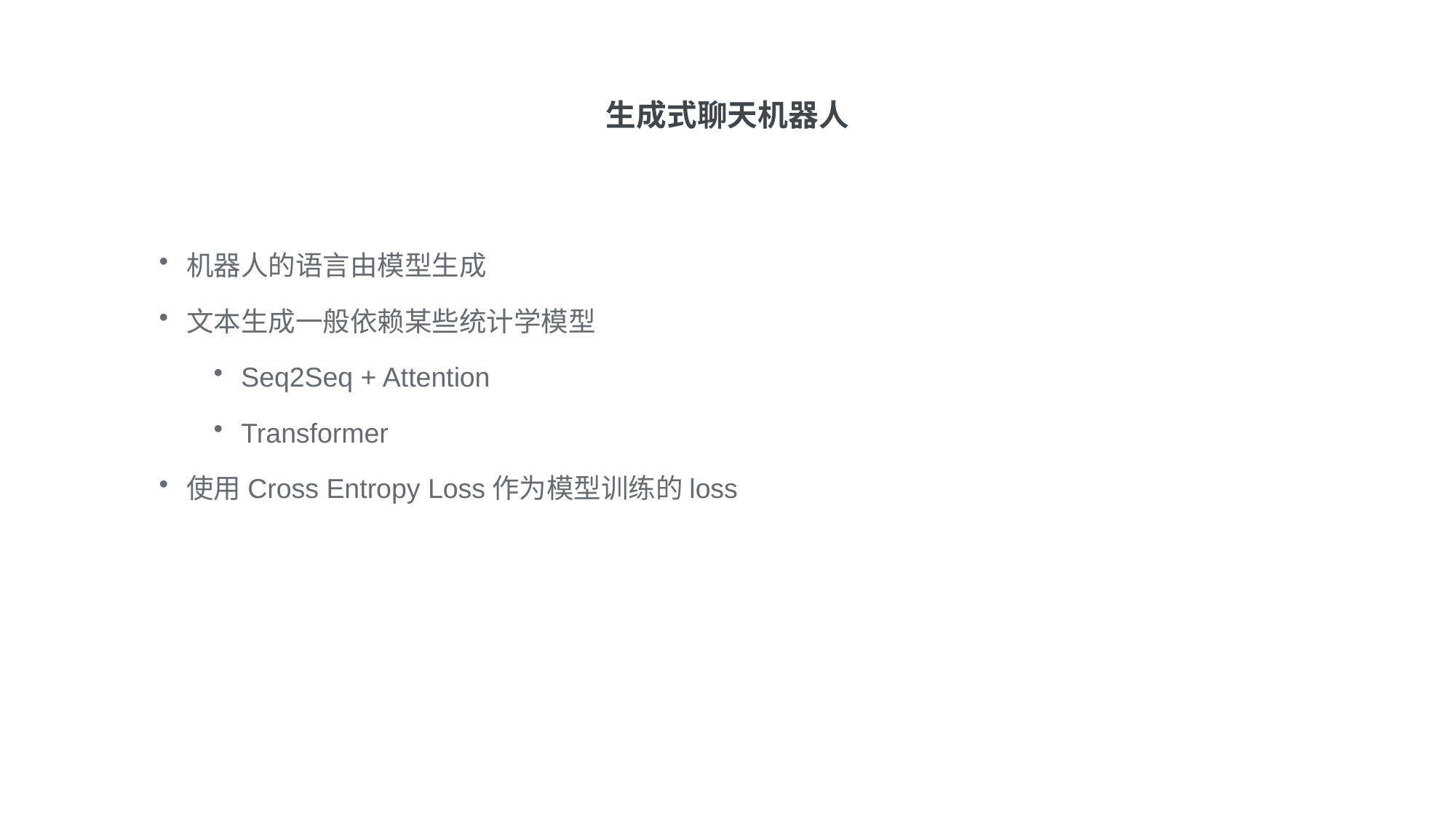

生成式聊天机器人

机器人的语言由模型生成
文本生成一般依赖某些统计学模型
Seq2Seq + Attention
Transformer
使用Cross Entropy Loss作为模型训练的loss